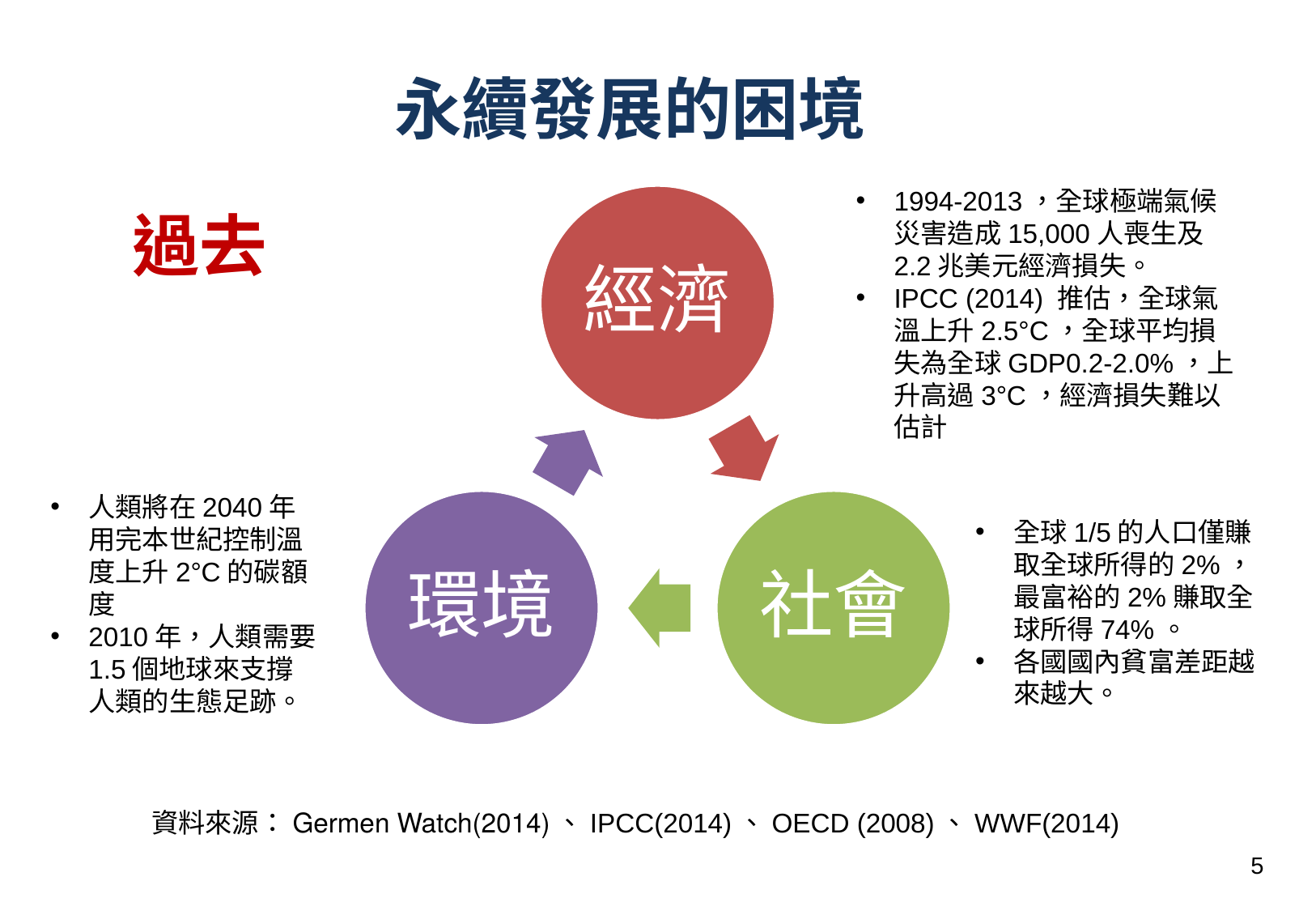

永續發展的困境
1994-2013，全球極端氣候災害造成15,000人喪生及2.2兆美元經濟損失。
IPCC (2014) 推估，全球氣溫上升2.5°C，全球平均損失為全球GDP0.2-2.0%，上升高過3°C，經濟損失難以估計
經濟

社會

環境

過去
人類將在2040年用完本世紀控制溫度上升2°C的碳額度
2010年，人類需要1.5個地球來支撐人類的生態足跡。
全球1/5的人口僅賺取全球所得的2%，最富裕的2%賺取全球所得74%。
各國國內貧富差距越來越大。
資料來源：Germen Watch(2014)、IPCC(2014)、OECD (2008)、WWF(2014)
5